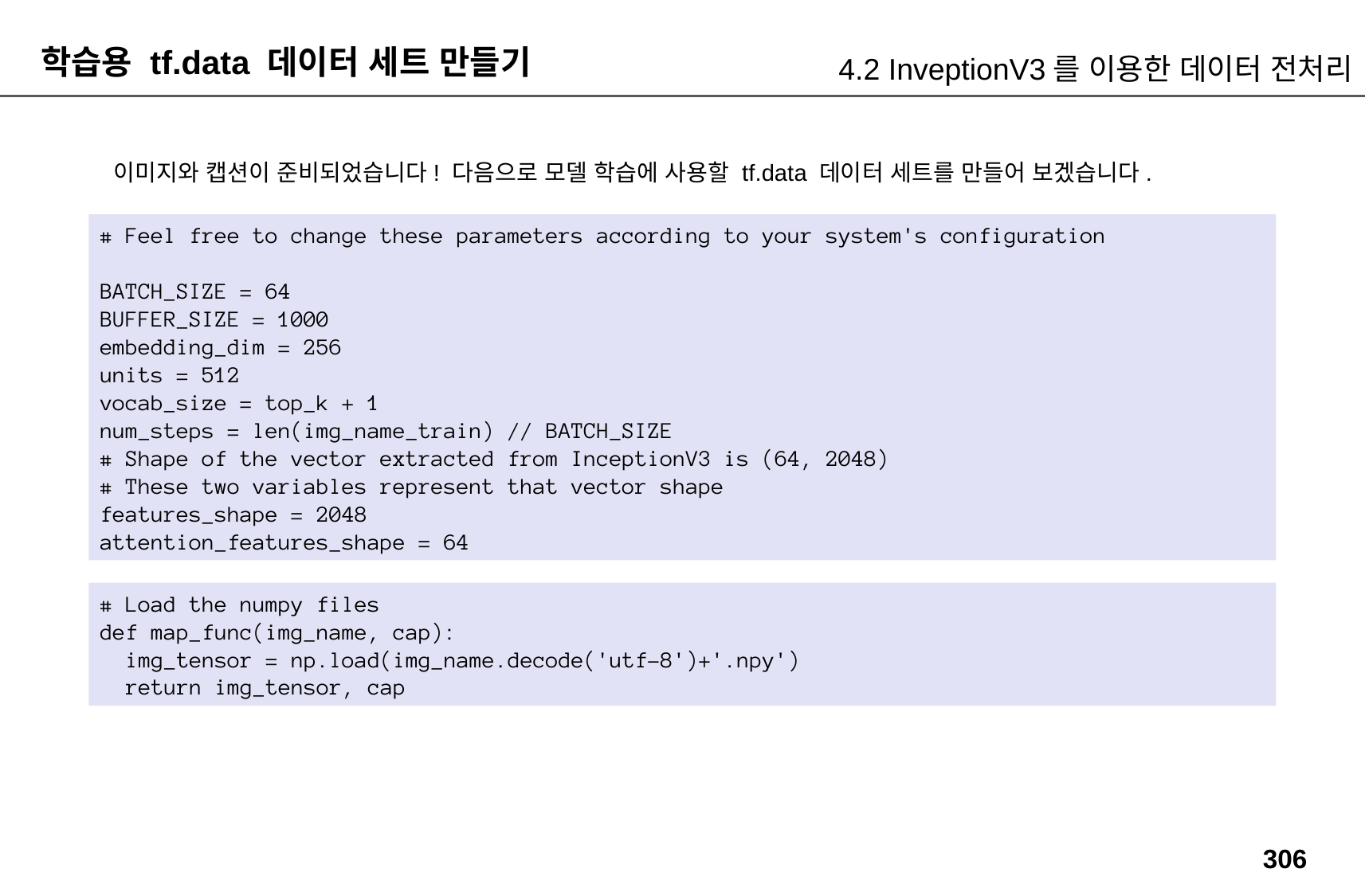

학습용 tf.data 데이터 세트 만들기
4.2 InveptionV3를 이용한 데이터 전처리
이미지와 캡션이 준비되었습니다! 다음으로 모델 학습에 사용할 tf.data 데이터 세트를 만들어 보겠습니다.
# Feel free to change these parameters according to your system's configuration

BATCH_SIZE = 64
BUFFER_SIZE = 1000
embedding_dim = 256
units = 512
vocab_size = top_k + 1
num_steps = len(img_name_train) // BATCH_SIZE
# Shape of the vector extracted from InceptionV3 is (64, 2048)
# These two variables represent that vector shape
features_shape = 2048
attention_features_shape = 64
# Load the numpy files
def map_func(img_name, cap):
  img_tensor = np.load(img_name.decode('utf-8')+'.npy')
  return img_tensor, cap